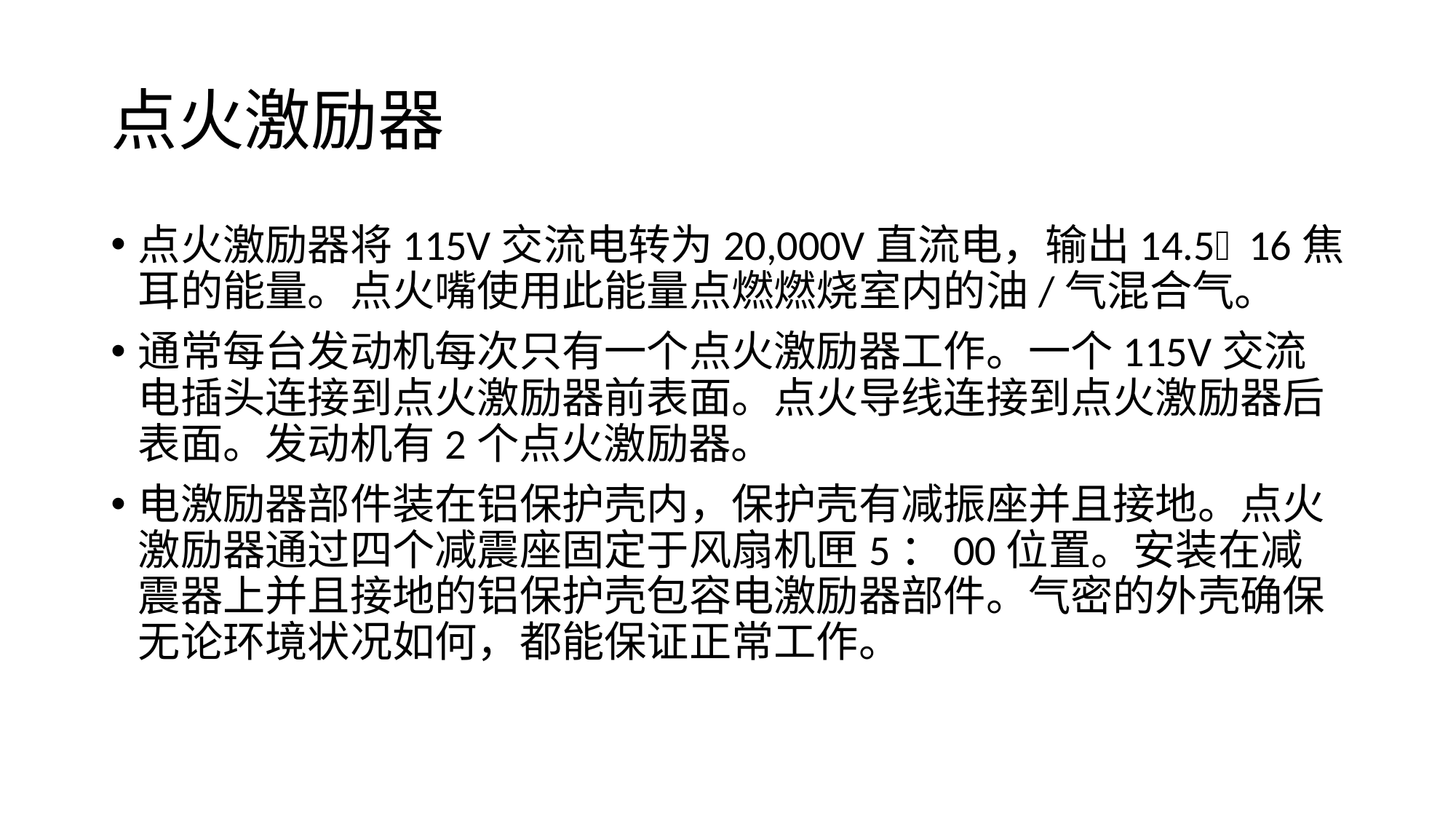

# 点火激励器
点火激励器将115V交流电转为20,000V直流电，输出14.5∼16焦耳的能量。点火嘴使用此能量点燃燃烧室内的油/气混合气。
通常每台发动机每次只有一个点火激励器工作。一个115V交流电插头连接到点火激励器前表面。点火导线连接到点火激励器后表面。发动机有2个点火激励器。
电激励器部件装在铝保护壳内，保护壳有减振座并且接地。点火激励器通过四个减震座固定于风扇机匣5：00位置。安装在减震器上并且接地的铝保护壳包容电激励器部件。气密的外壳确保无论环境状况如何，都能保证正常工作。